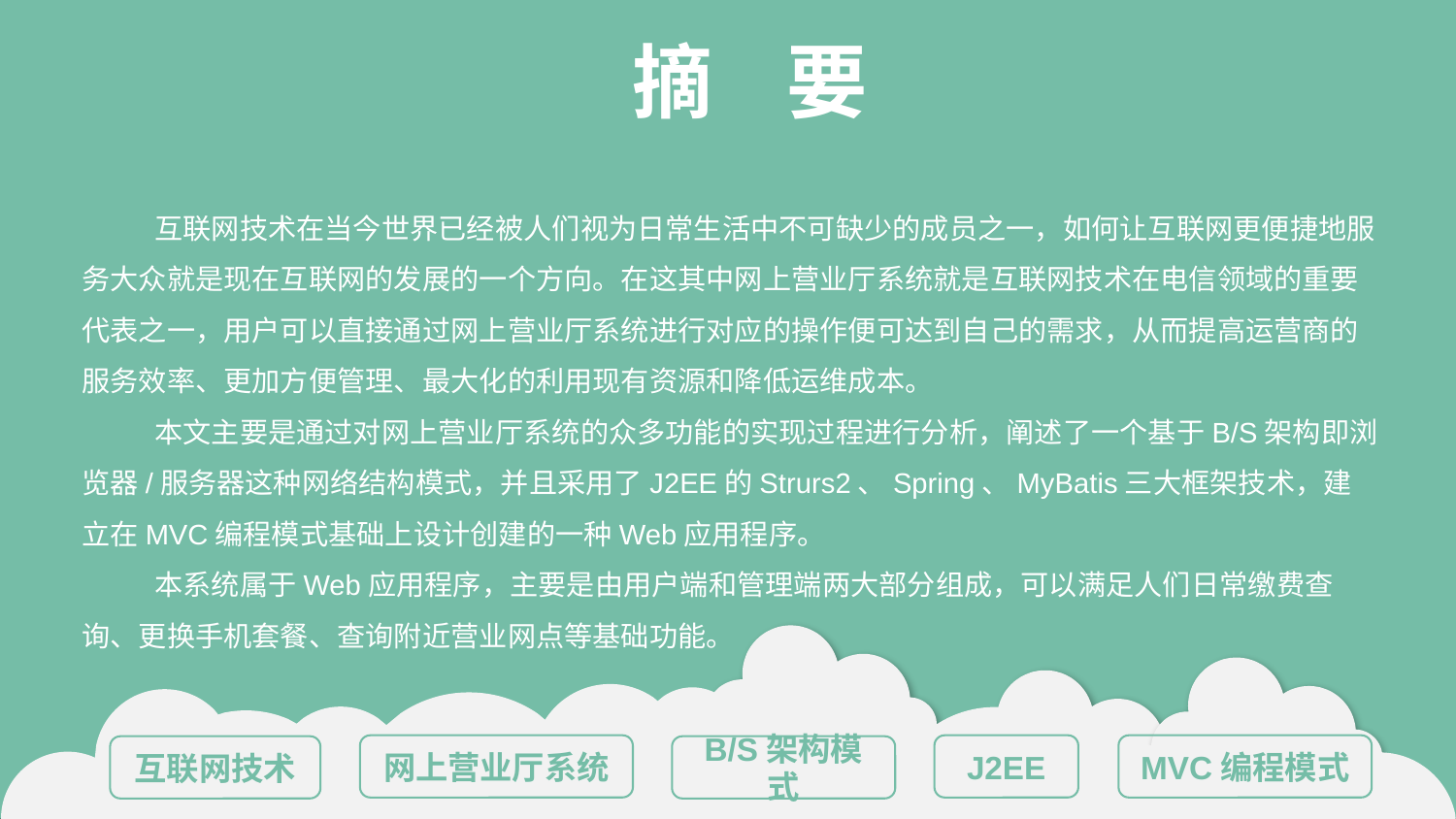

摘    要
互联网技术在当今世界已经被人们视为日常生活中不可缺少的成员之一，如何让互联网更便捷地服务大众就是现在互联网的发展的一个方向。在这其中网上营业厅系统就是互联网技术在电信领域的重要代表之一，用户可以直接通过网上营业厅系统进行对应的操作便可达到自己的需求，从而提高运营商的服务效率、更加方便管理、最大化的利用现有资源和降低运维成本。
本文主要是通过对网上营业厅系统的众多功能的实现过程进行分析，阐述了一个基于B/S架构即浏览器/服务器这种网络结构模式，并且采用了J2EE的Strurs2、Spring、MyBatis三大框架技术，建立在MVC编程模式基础上设计创建的一种Web应用程序。
本系统属于Web应用程序，主要是由用户端和管理端两大部分组成，可以满足人们日常缴费查询、更换手机套餐、查询附近营业网点等基础功能。

网上营业厅系统
J2EE
MVC编程模式
互联网技术
B/S架构模式